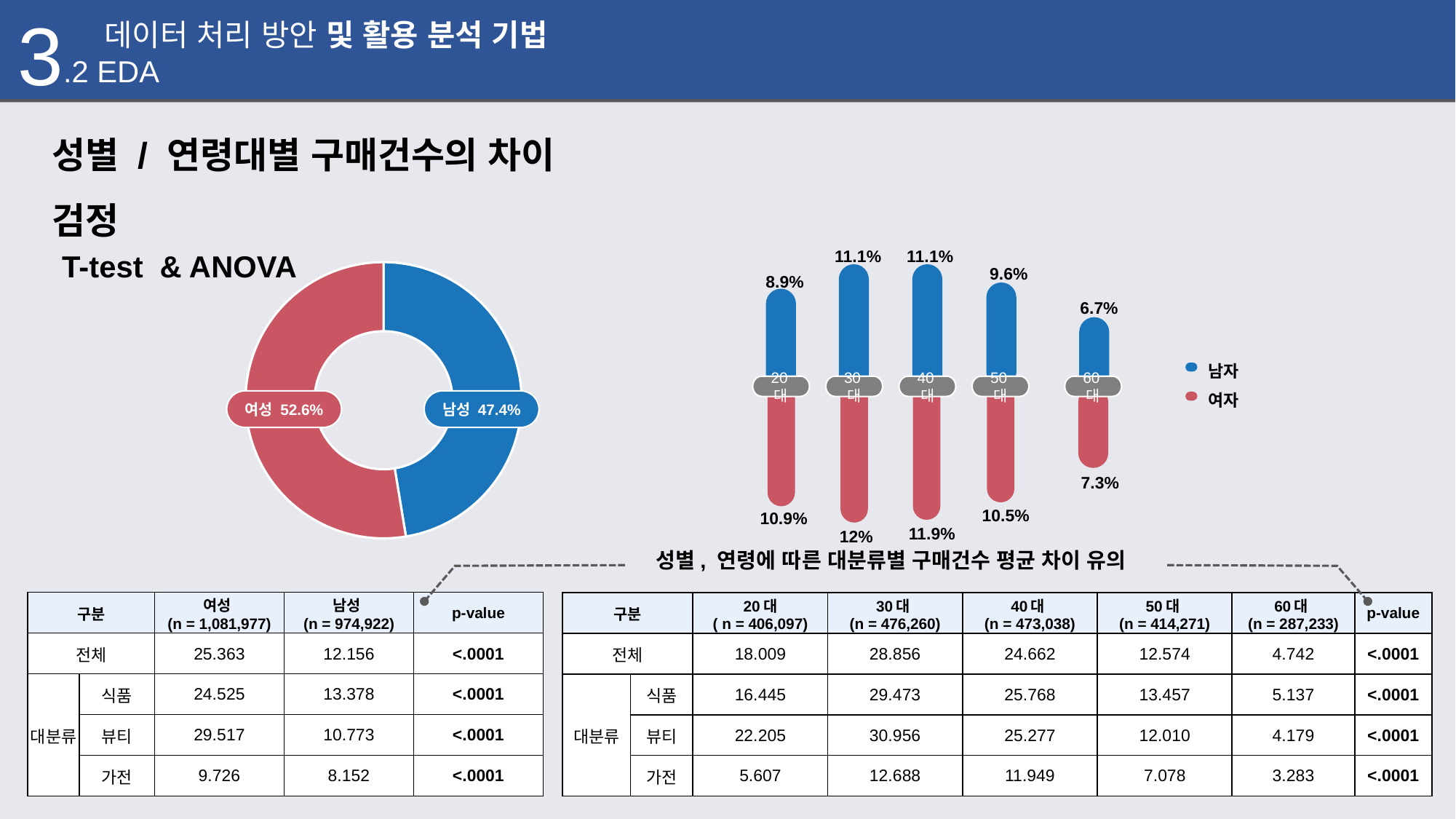

3
.1 데이터 처리 방안 및 활용 분석 기법
.2 EDA
성별 / 연령대별 구매건수의 차이 검정
 T-test  & ANOVA

### Chart

| Category |  |
|---|---|
| 남성 | 0.474 |
| 여성 | 0.526 |
여성 52.6%
남성 47.4%
11.1%
11.1%
9.6%

8.9%

6.7%

남자

20대
30대
40대
50대
60대

여자

7.3%
10.5%
10.9%
11.9%
12%

성별, 연령에 따른 대분류별 구매건수 평균 차이 유의
| 구분 |  | 여성 (n = 1,081,977) | 남성 (n = 974,922) | p-value |
| --- | --- | --- | --- | --- |
| 전체 |  | 25.363 | 12.156 | <.0001 |
| 대분류 | 식품 | 24.525 | 13.378 | <.0001 |
|  | 뷰티 | 29.517 | 10.773 | <.0001 |
|  | 가전 | 9.726 | 8.152 | <.0001 |
| 구분 |  | 20대 ( n = 406,097) | 30대 (n = 476,260) | 40대 (n = 473,038) | 50대 (n = 414,271) | 60대 (n = 287,233) | p-value |
| --- | --- | --- | --- | --- | --- | --- | --- |
| 전체 |  | 18.009 | 28.856 | 24.662 | 12.574 | 4.742 | <.0001 |
| 대분류 | 식품 | 16.445 | 29.473 | 25.768 | 13.457 | 5.137 | <.0001 |
|  | 뷰티 | 22.205 | 30.956 | 25.277 | 12.010 | 4.179 | <.0001 |
|  | 가전 | 5.607 | 12.688 | 11.949 | 7.078 | 3.283 | <.0001 |